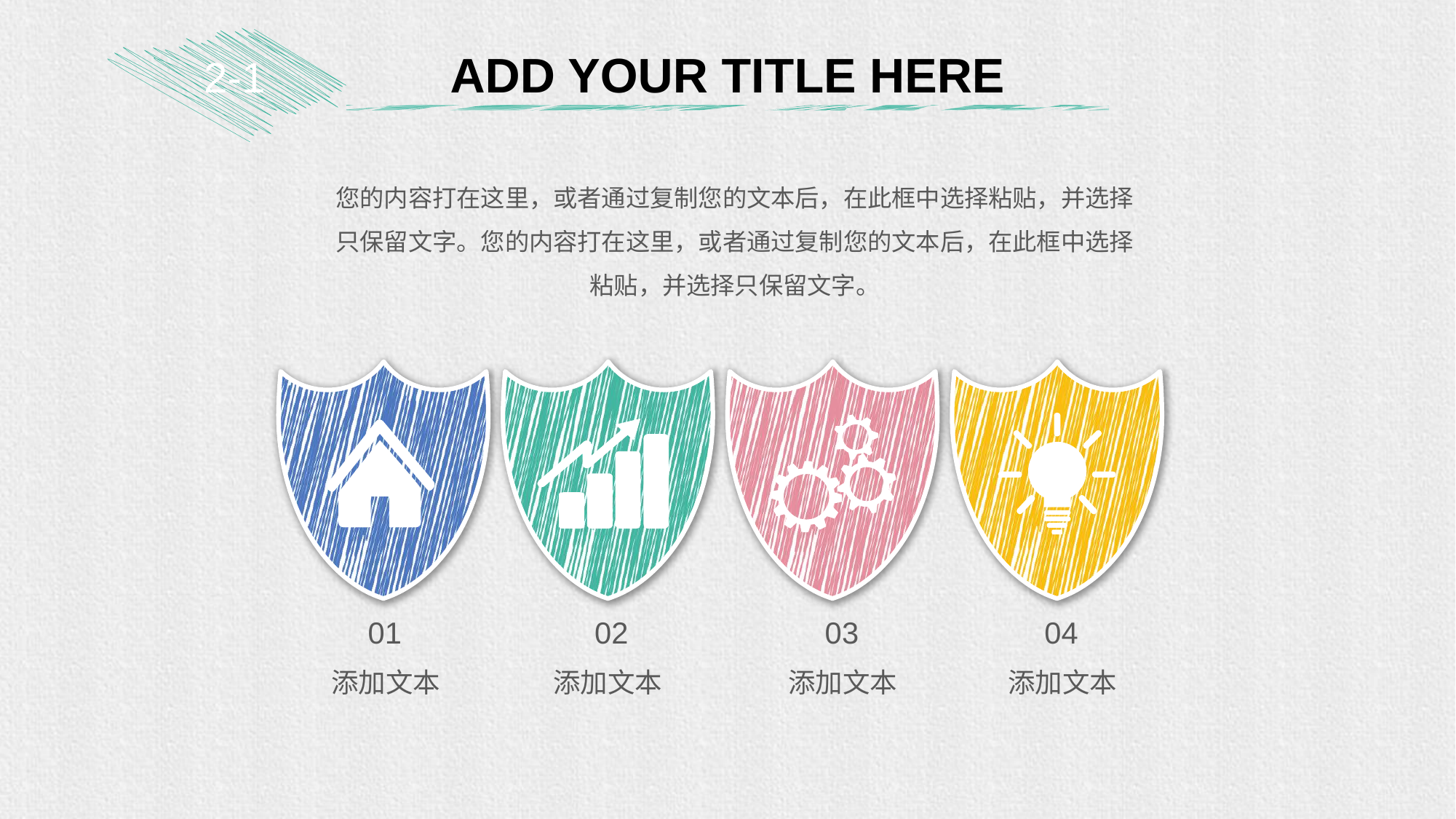

ADD YOUR TITLE HERE
2-1
您的内容打在这里，或者通过复制您的文本后，在此框中选择粘贴，并选择只保留文字。您的内容打在这里，或者通过复制您的文本后，在此框中选择粘贴，并选择只保留文字。

01
添加文本

02
添加文本

03
添加文本

04
添加文本